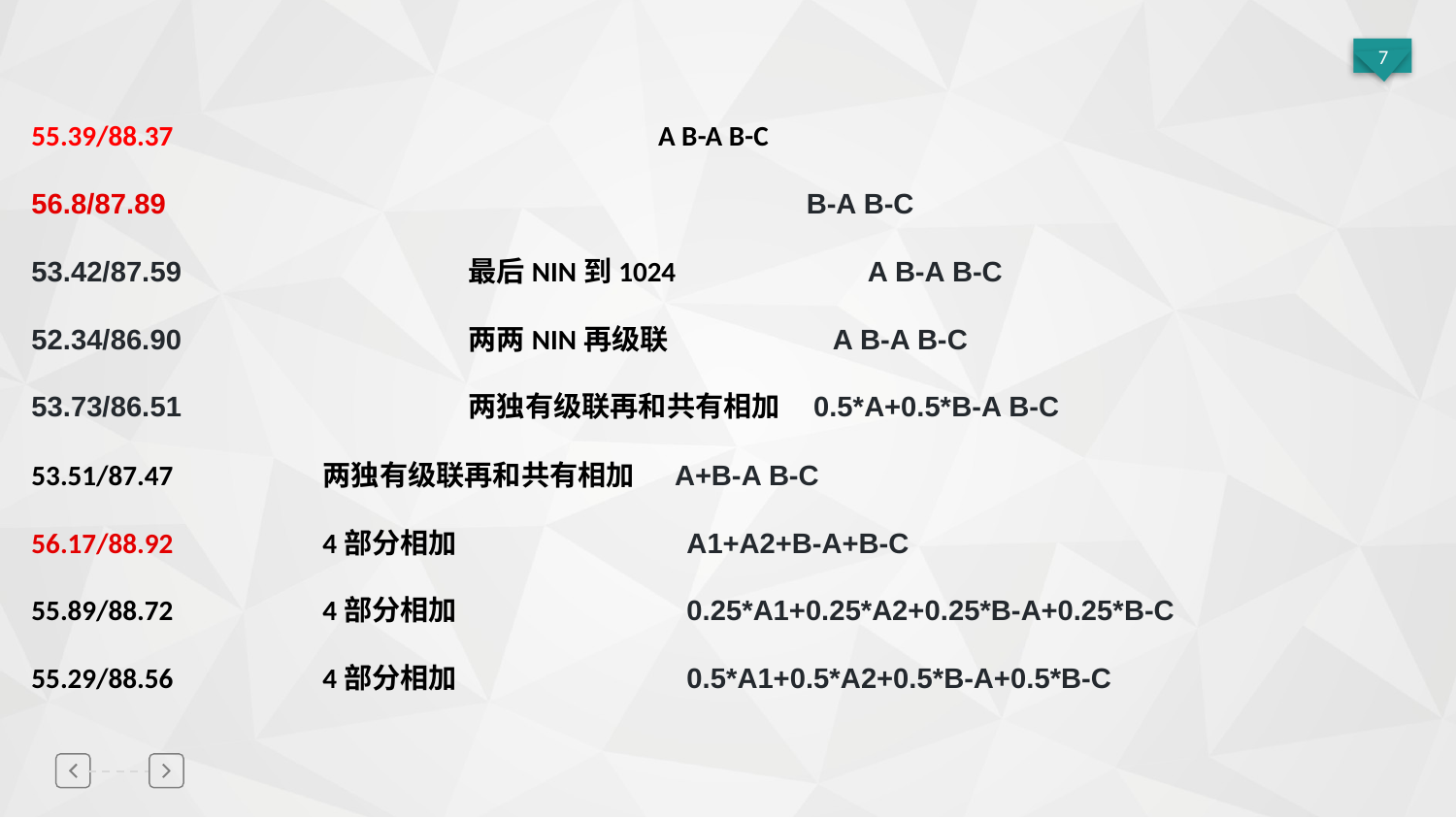

55.39/88.37                                                                             A B-A B-C

56.8/87.89                                                                                B-A B-C

53.42/87.59		最后NIN到1024                        A B-A B-C

52.34/86.90		两两NIN再级联                        A B-A B-C

53.73/86.51		两独有级联再和共有相加    0.5*A+0.5*B-A B-C

53.51/87.47		两独有级联再和共有相加     A+B-A B-C

56.17/88.92		4部分相加                                  A1+A2+B-A+B-C

55.89/88.72		4部分相加                                  0.25*A1+0.25*A2+0.25*B-A+0.25*B-C

55.29/88.56		4部分相加                                  0.5*A1+0.5*A2+0.5*B-A+0.5*B-C